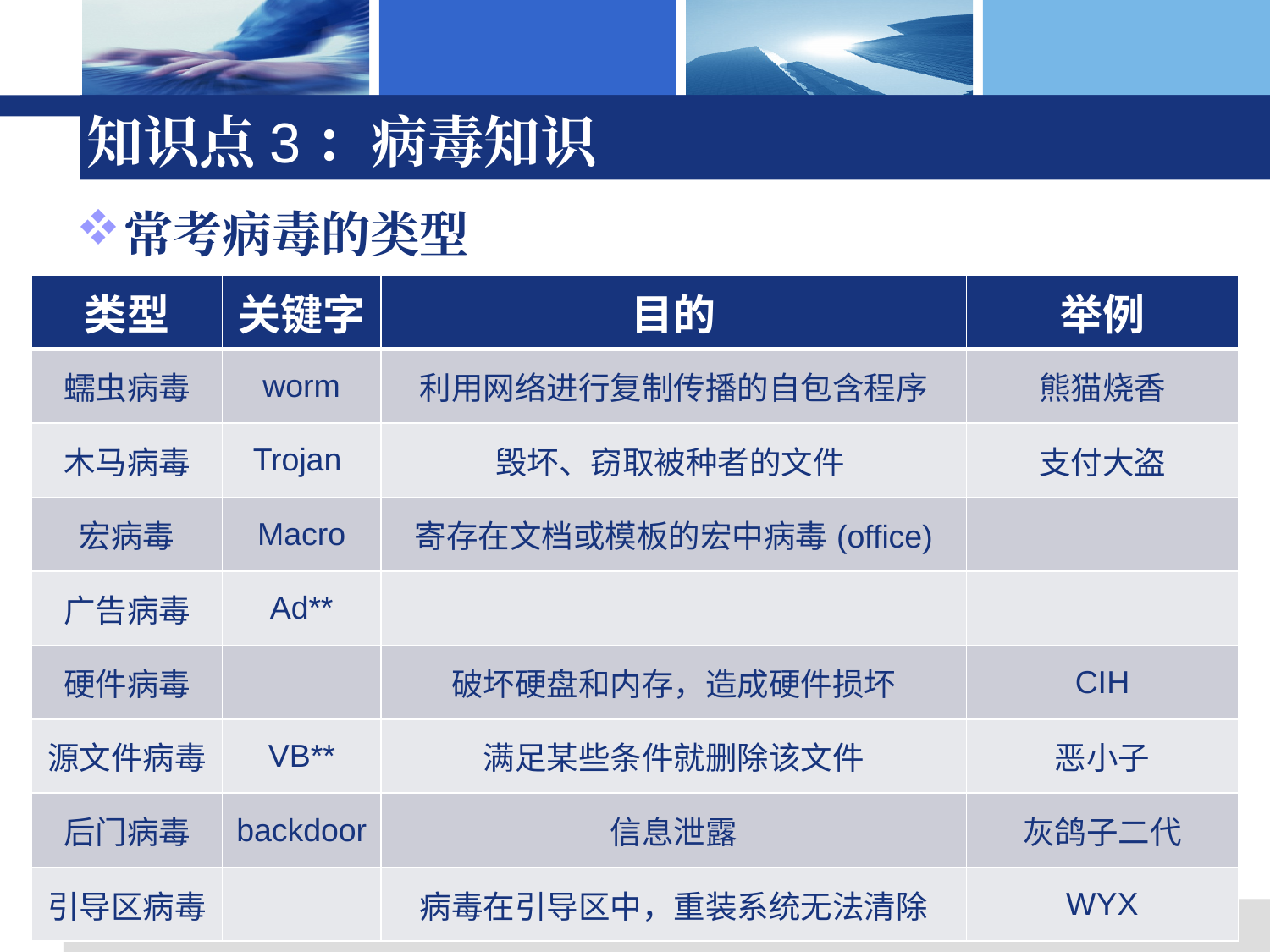

# 知识点3：病毒知识
常考病毒的类型

| 类型 | 关键字 | 目的 | 举例 |
| --- | --- | --- | --- |
| 蠕虫病毒 | worm | 利用网络进行复制传播的自包含程序 | 熊猫烧香 |
| 木马病毒 | Trojan | 毁坏、窃取被种者的文件 | 支付大盗 |
| 宏病毒 | Macro | 寄存在文档或模板的宏中病毒(office) |  |
| 广告病毒 | Ad\*\* |  |  |
| 硬件病毒 |  | 破坏硬盘和内存，造成硬件损坏 | CIH |
| 源文件病毒 | VB\*\* | 满足某些条件就删除该文件 | 恶小子 |
| 后门病毒 | backdoor | 信息泄露 | 灰鸽子二代 |
| 引导区病毒 |  | 病毒在引导区中，重装系统无法清除 | WYX |
56